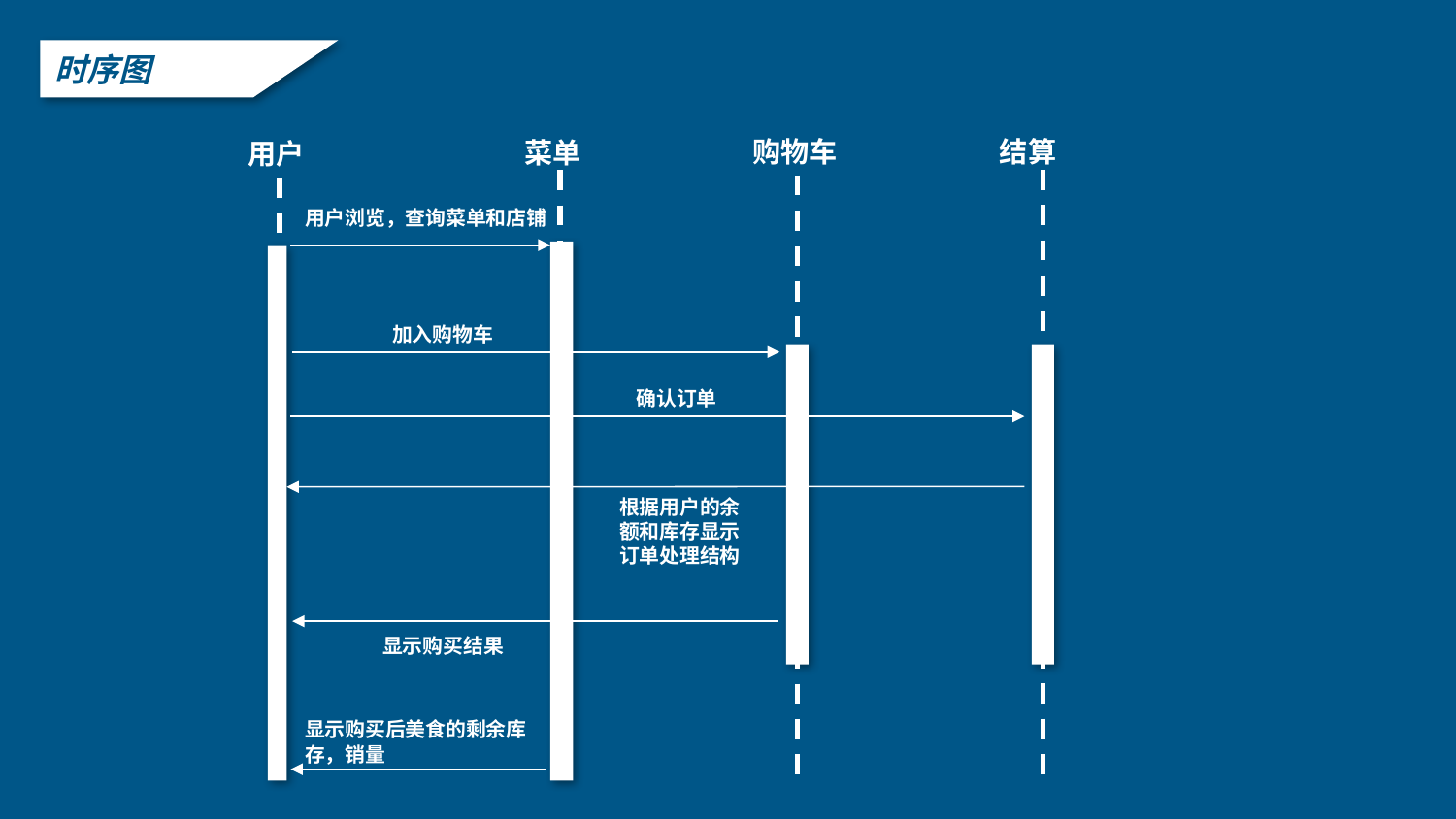

时序图
结算
购物车
菜单
用户
用户浏览，查询菜单和店铺

加入购物车

确认订单
根据用户的余额和库存显示订单处理结构
显示购买结果
显示购买后美食的剩余库存，销量